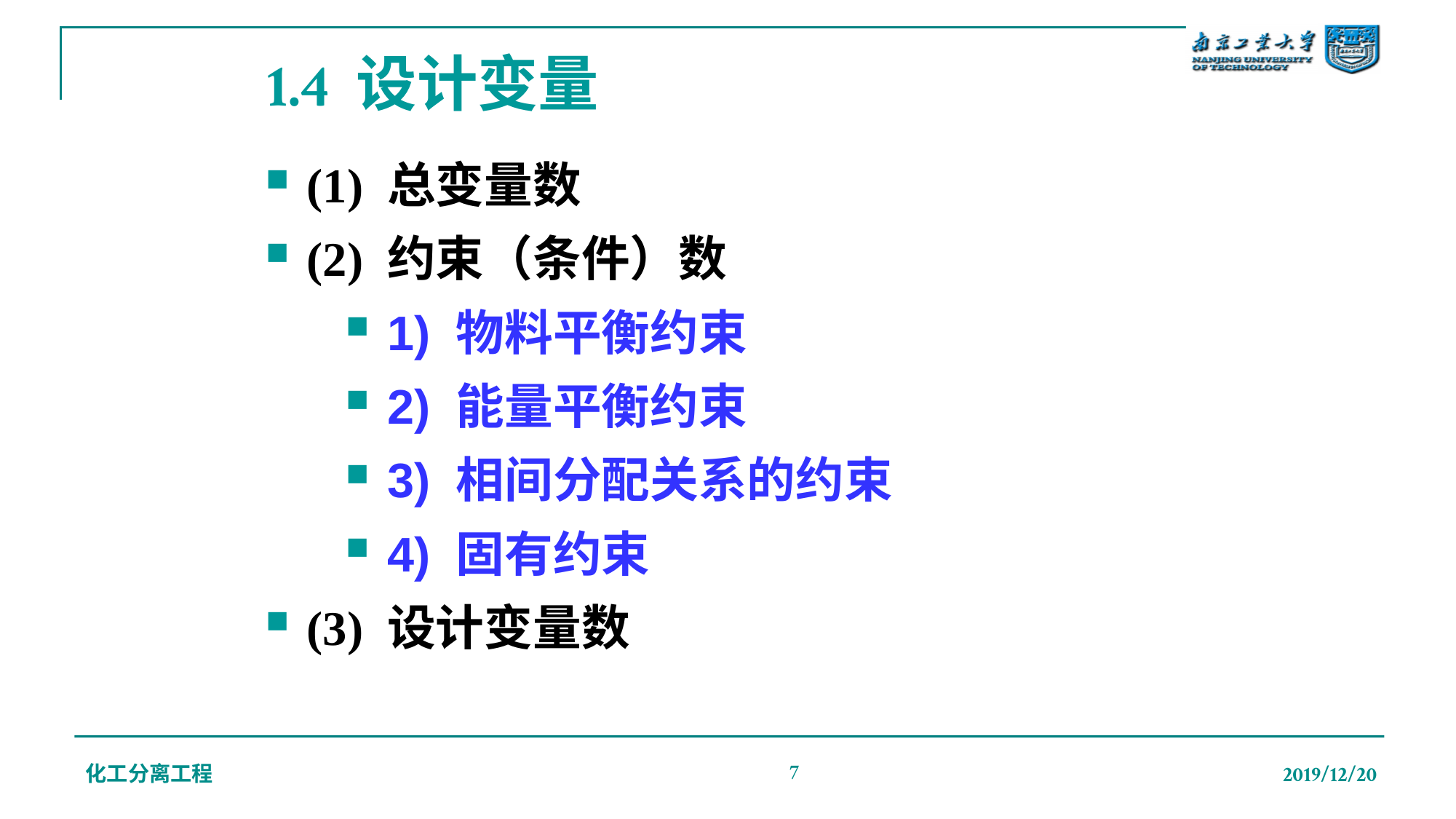

# 1.4 设计变量
(1) 总变量数
(2) 约束（条件）数
1) 物料平衡约束
2) 能量平衡约束
3) 相间分配关系的约束
4) 固有约束
(3) 设计变量数
化工分离工程
7
2019/12/20